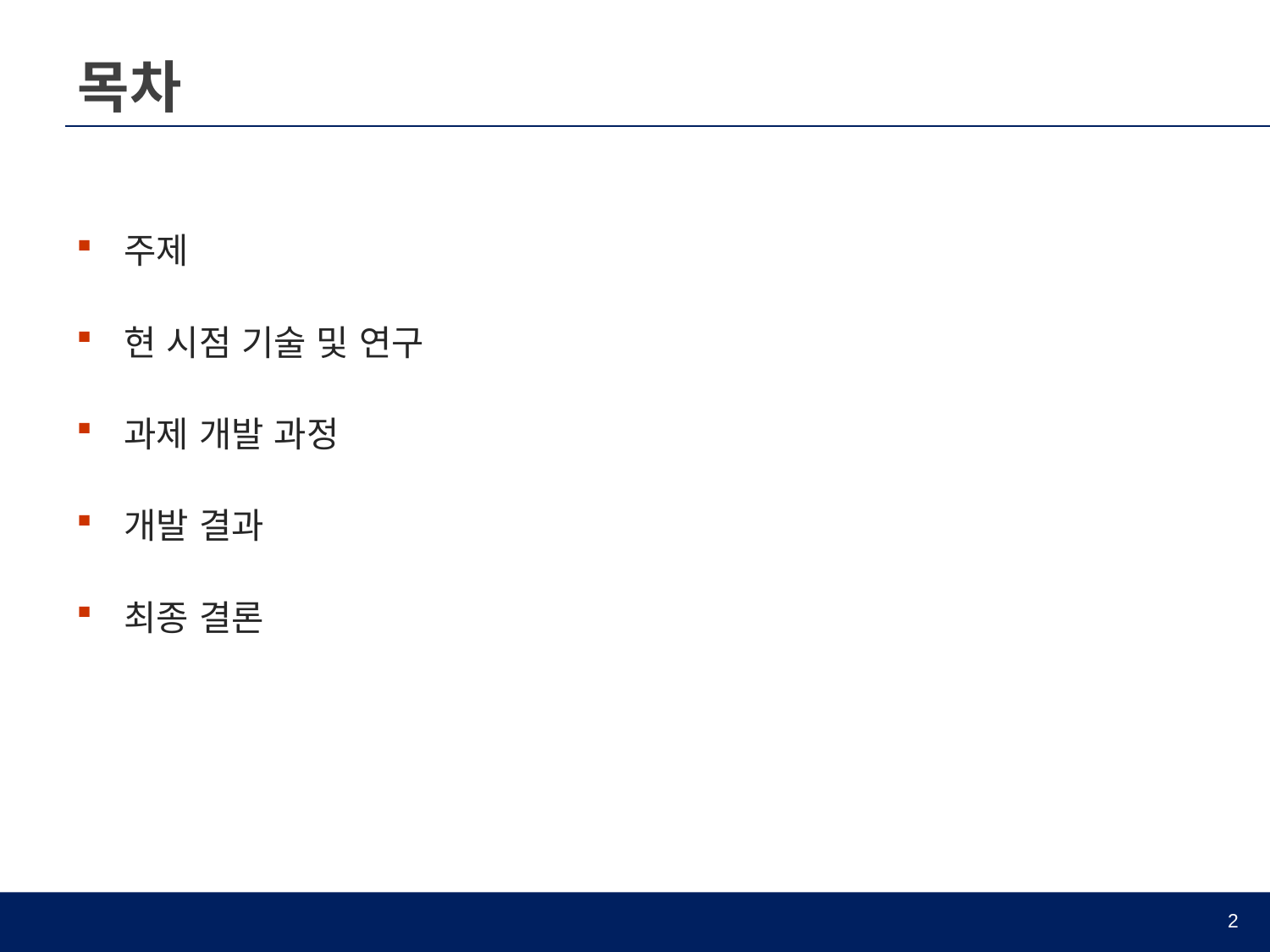

# 목차
주제
현 시점 기술 및 연구
과제 개발 과정
개발 결과
최종 결론

2